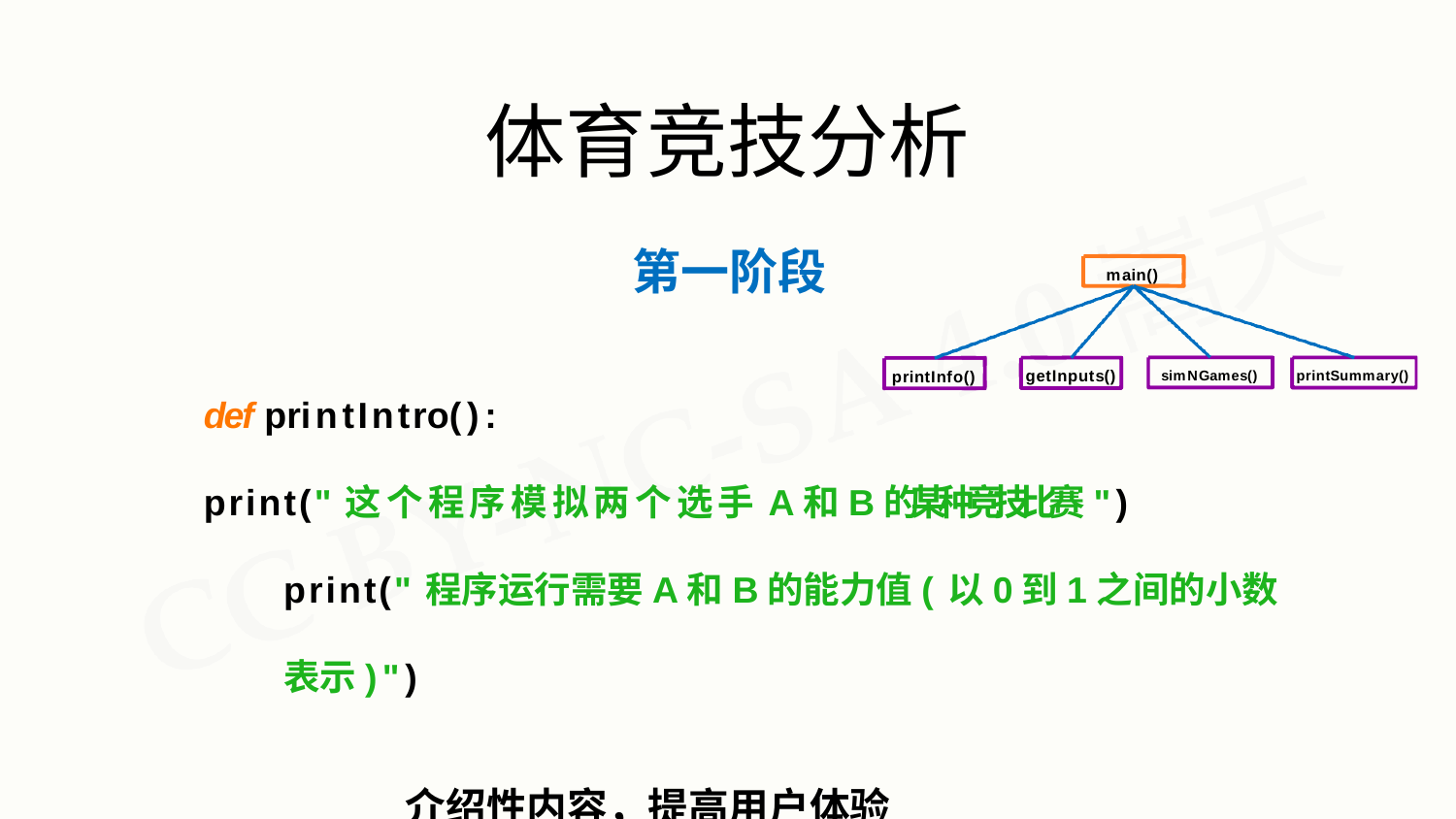

# 体育竞技分析

第一阶段
main()
getInputs()
printInfo()
simNGames()
printSummary()
def printIntro():
print("这个程序模拟两个选手A和B的某种竞技比赛") print("程序运行需要A和B的能力值(以0到1之间的小数表示)")

介绍性内容，提高用户体验